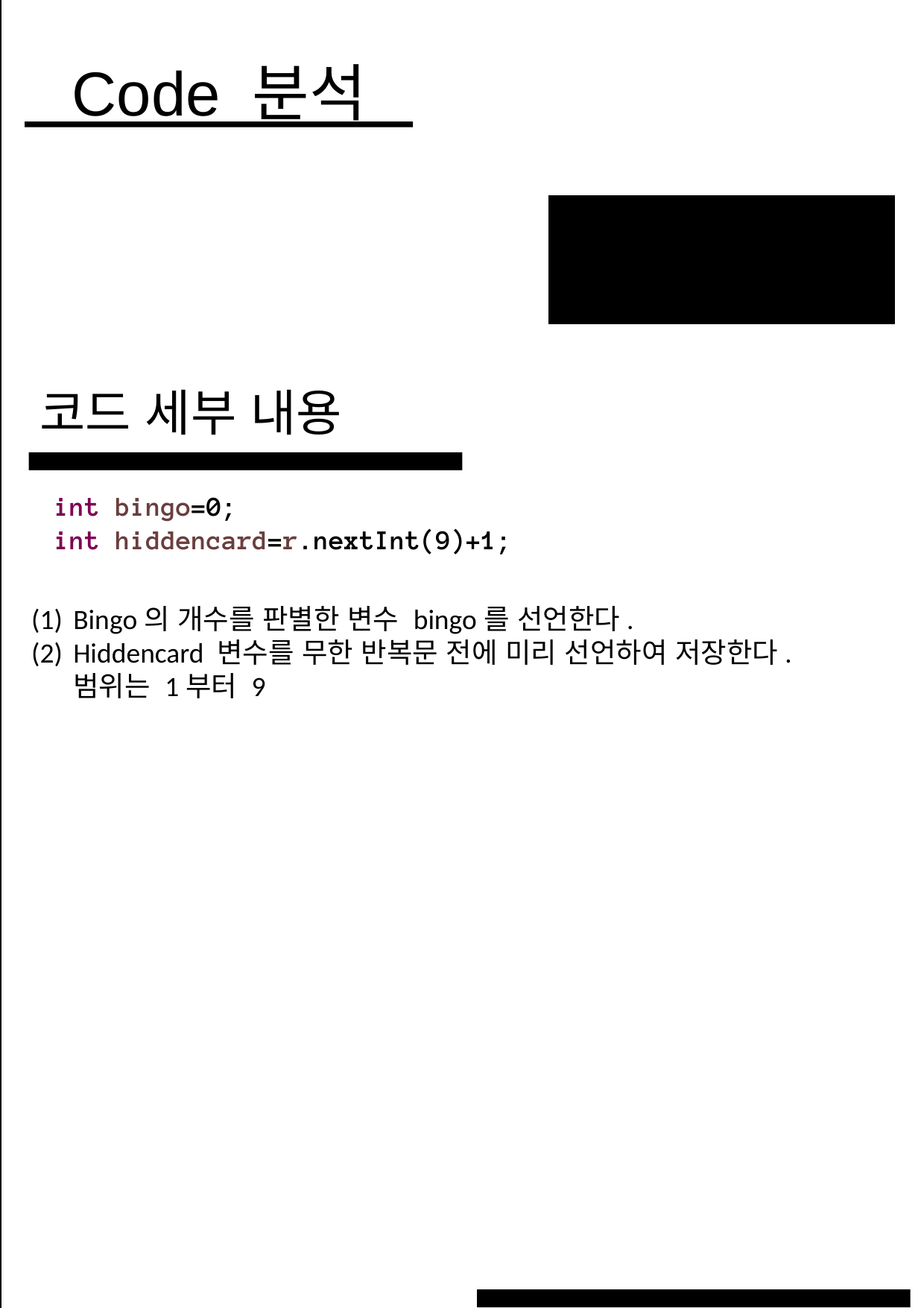

Code 분석

코드 세부 내용
WHAT WE DO?

int bingo=0;
int hiddencard=r.nextInt(9)+1;

Bingo의 개수를 판별한 변수 bingo를 선언한다.
Hiddencard 변수를 무한 반복문 전에 미리 선언하여 저장한다. 범위는 1부터 9

20